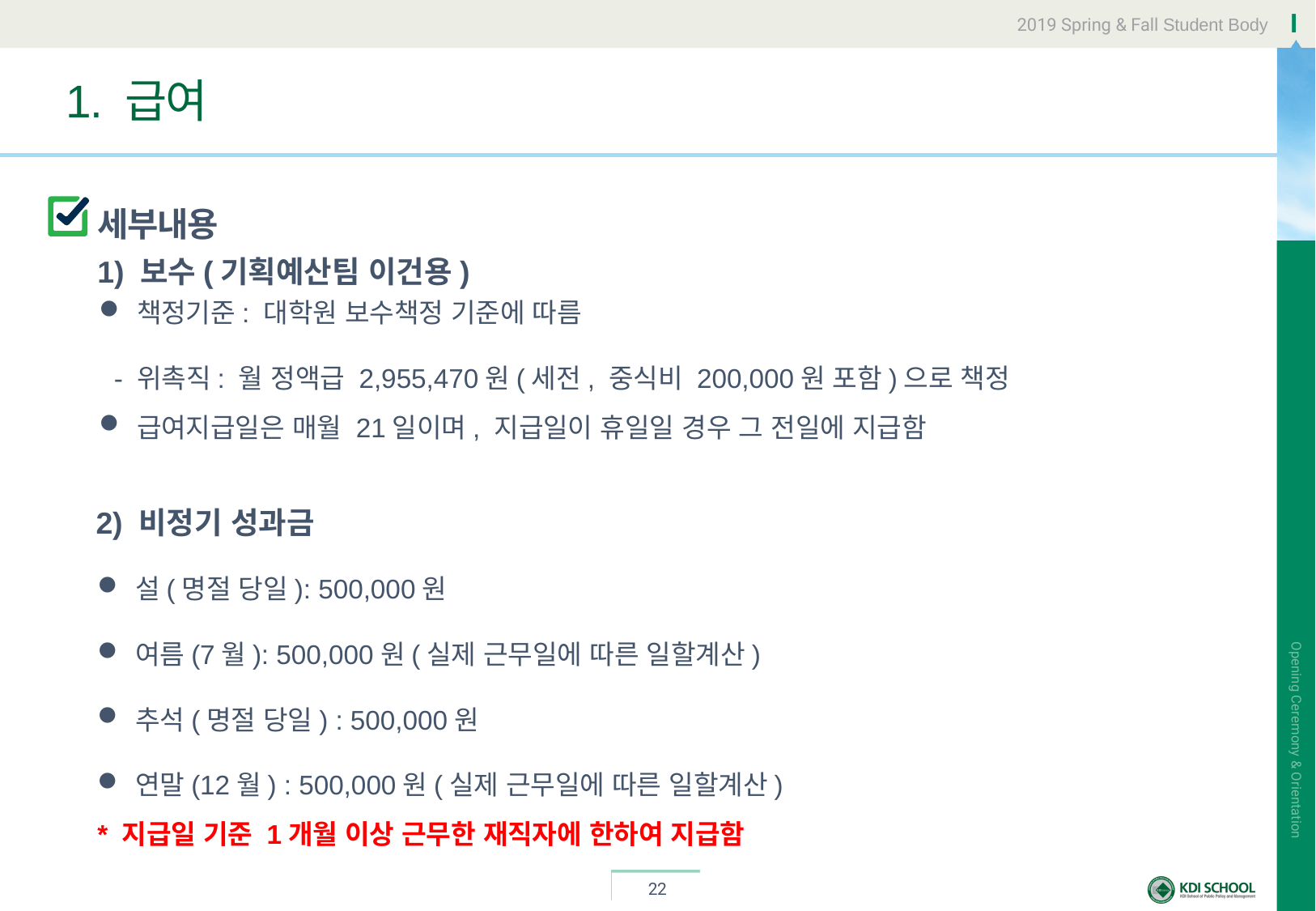

# 1. 급여
세부내용

1) 보수(기획예산팀 이건용)
책정기준: 대학원 보수책정 기준에 따름
  - 위촉직: 월 정액급 2,955,470원(세전, 중식비 200,000원 포함)으로 책정
급여지급일은 매월 21일이며, 지급일이 휴일일 경우 그 전일에 지급함
2) 비정기 성과금
설(명절 당일): 500,000원
여름(7월): 500,000원(실제 근무일에 따른 일할계산)
추석(명절 당일) : 500,000원
연말(12월) : 500,000원(실제 근무일에 따른 일할계산)
* 지급일 기준 1개월 이상 근무한 재직자에 한하여 지급함